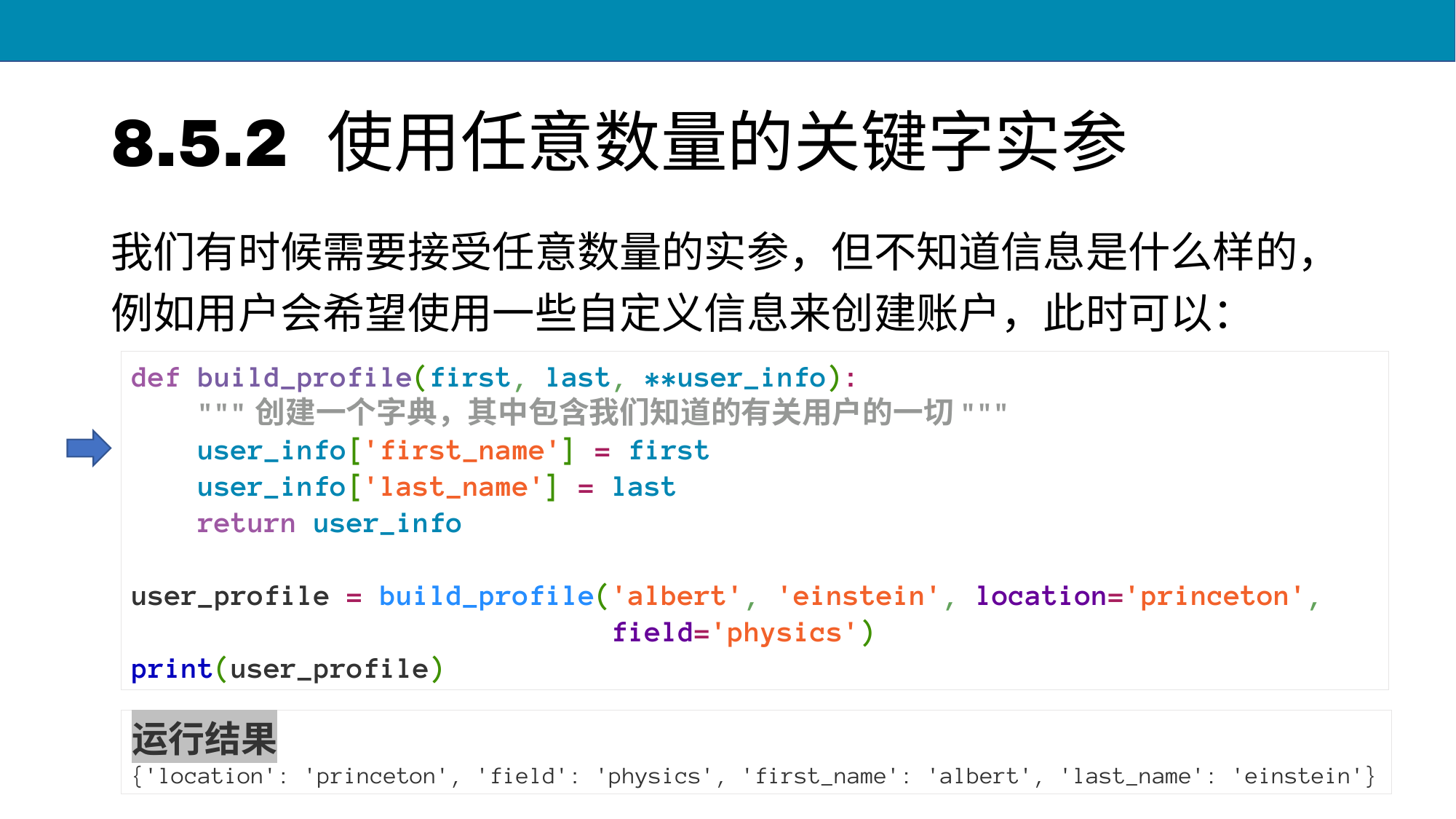

# 8.5.2 使用任意数量的关键字实参
我们有时候需要接受任意数量的实参，但不知道信息是什么样的，
例如用户会希望使用一些自定义信息来创建账户，此时可以：
def build_profile(first, last, **user_info):
    """创建一个字典，其中包含我们知道的有关用户的一切"""
    user_info['first_name'] = first
    user_info['last_name'] = last
    return user_info
user_profile = build_profile('albert', 'einstein', location='princeton',
                             field='physics')
print(user_profile)

运行结果
{'location': 'princeton', 'field': 'physics', 'first_name': 'albert', 'last_name': 'einstein'}